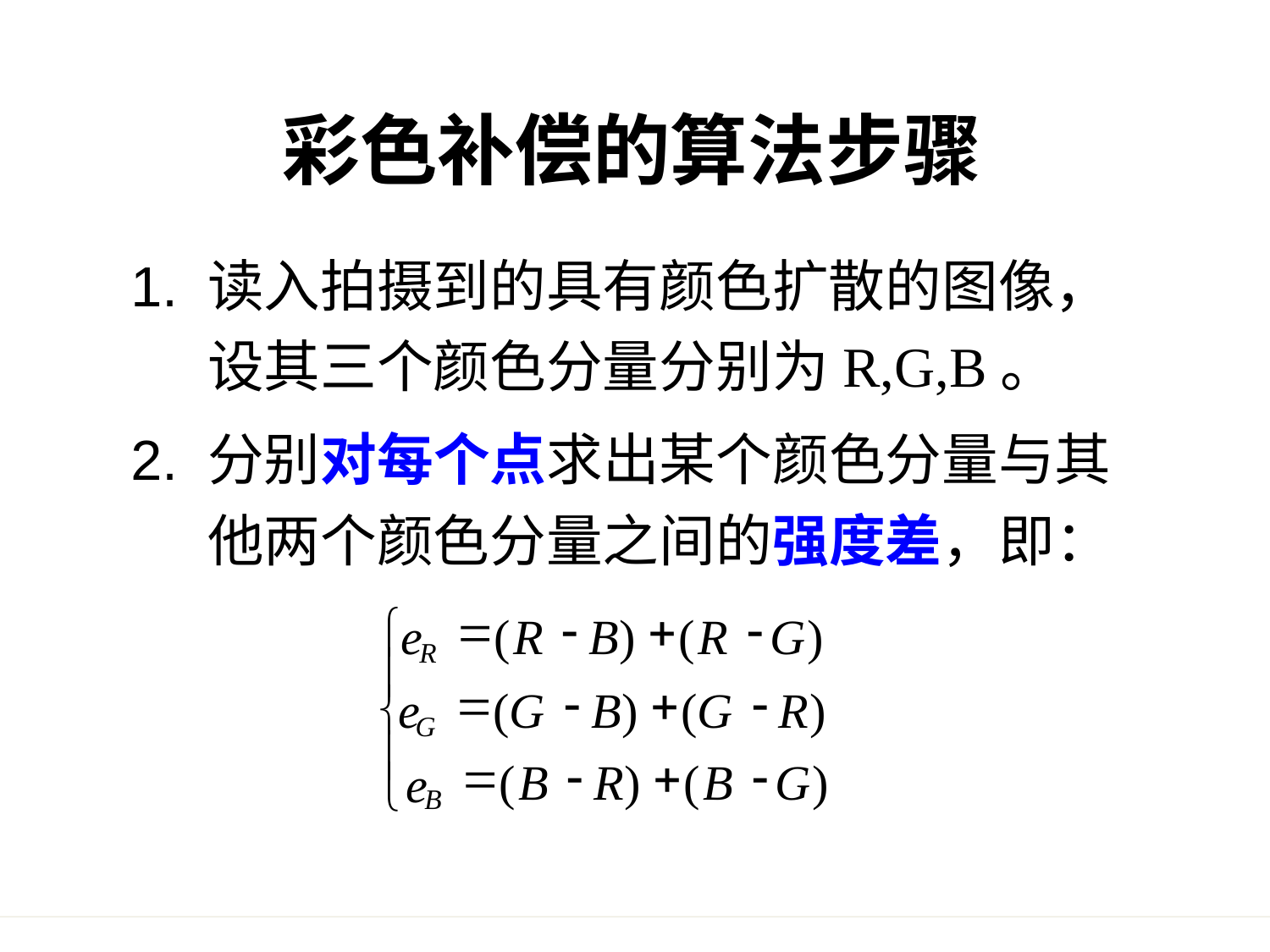

彩色补偿的算法步骤
读入拍摄到的具有颜色扩散的图像，设其三个颜色分量分别为R,G,B。
分别对每个点求出某个颜色分量与其他两个颜色分量之间的强度差，即：

=
−
+
−

e
(
R
B
)
(
R
G
)
R

=
−
+
−
e
(
G
B
)
(
G
R
)

G

=
−
+
−
(
B
R
)
(
B
G
)
e

B